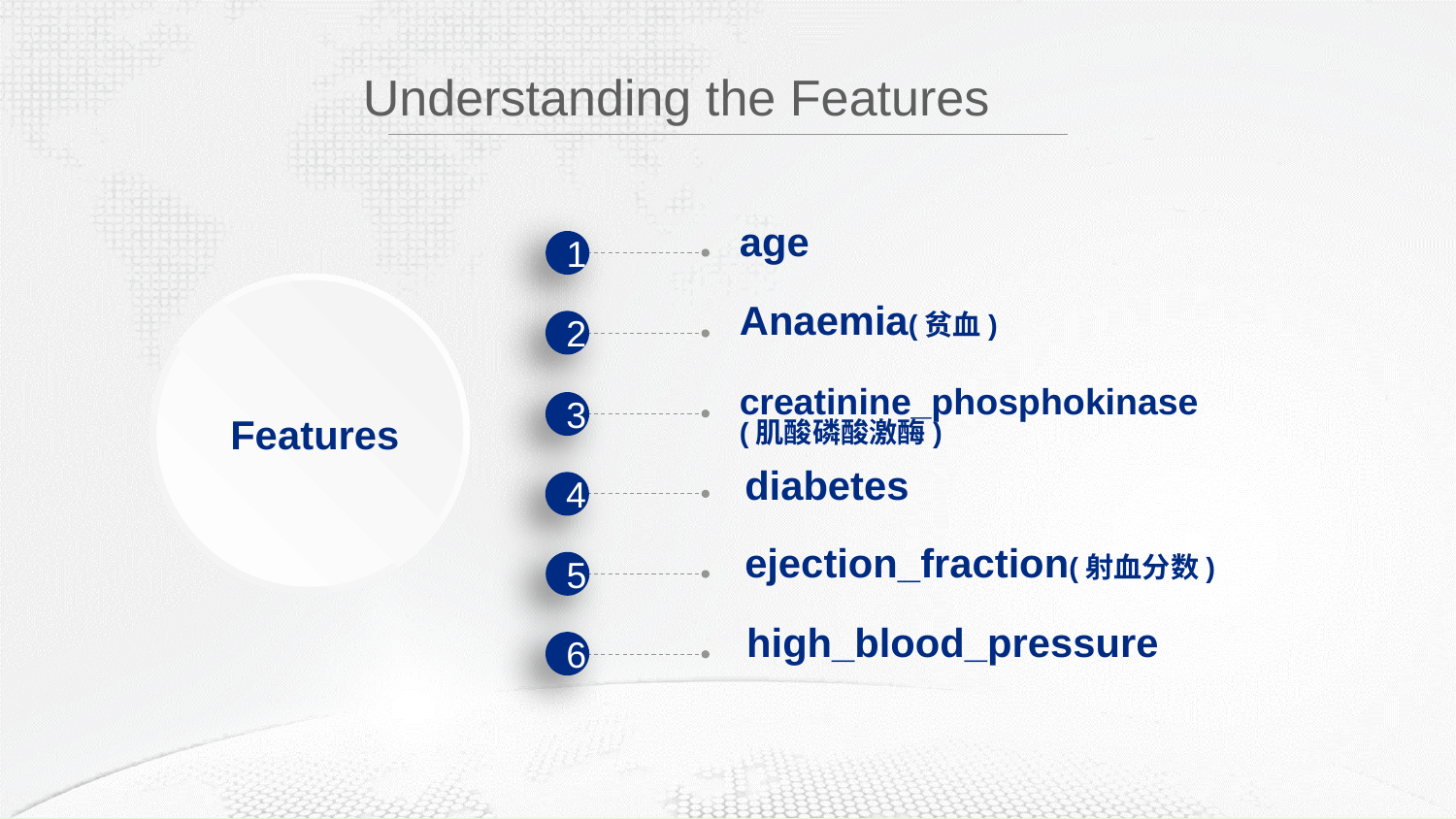

Understanding the Features
1
age

2
Anaemia(贫血)
3
creatinine_phosphokinase
(肌酸磷酸激酶)
Features
4
diabetes
5
ejection_fraction(射血分数)
6
high_blood_pressure